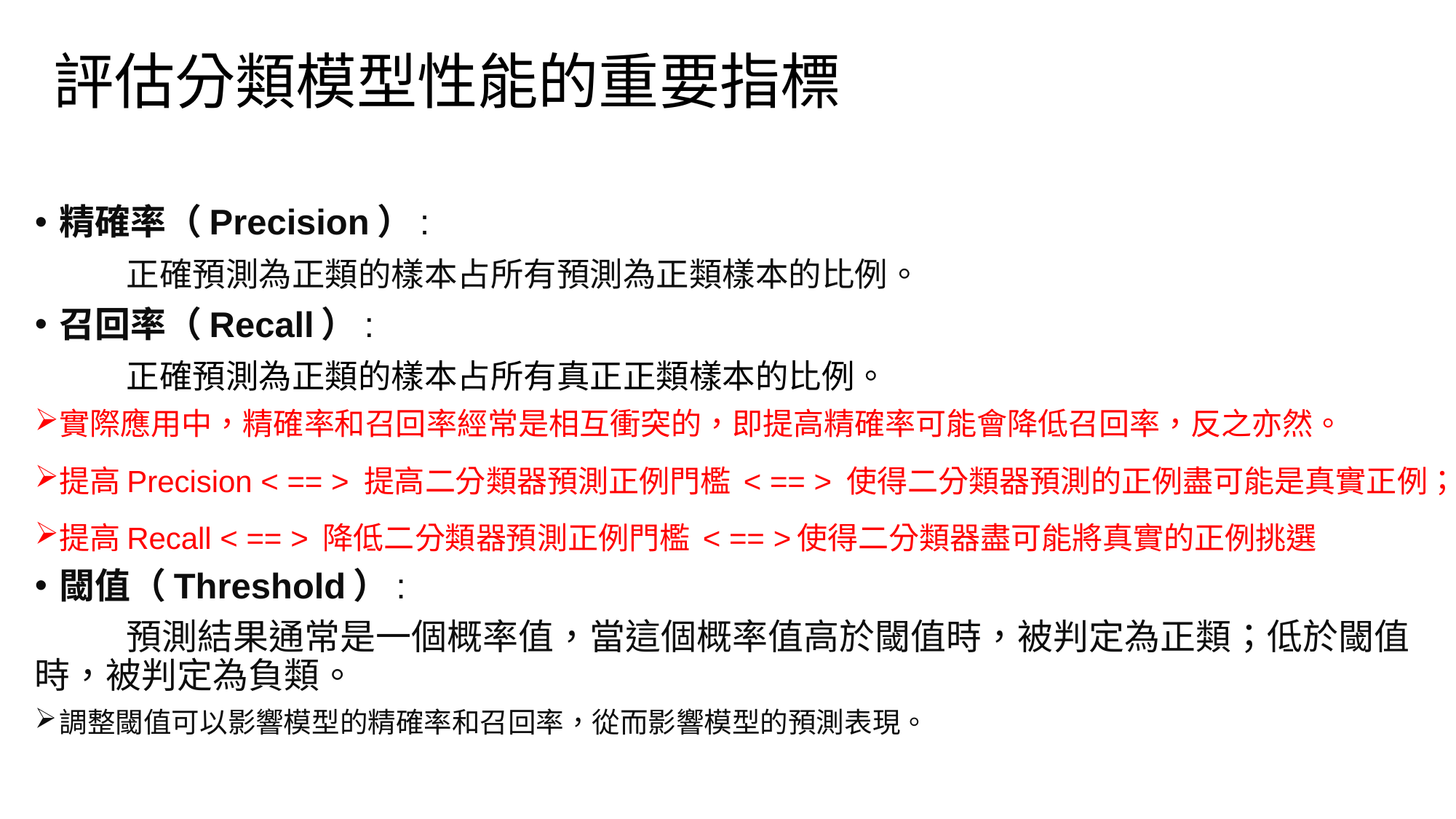

# 評估分類模型性能的重要指標
精確率（Precision）:
	正確預測為正類的樣本占所有預測為正類樣本的比例。
召回率（Recall）:
	正確預測為正類的樣本占所有真正正類樣本的比例。
實際應用中，精確率和召回率經常是相互衝突的，即提高精確率可能會降低召回率，反之亦然。
提高Precision < == > 提高二分類器預測正例門檻 < == > 使得二分類器預測的正例盡可能是真實正例；
提高Recall < == > 降低二分類器預測正例門檻 < == >使得二分類器盡可能將真實的正例挑選
閾值（Threshold）:
	預測結果通常是一個概率值，當這個概率值高於閾值時，被判定為正類；低於閾值時，被判定為負類。
調整閾值可以影響模型的精確率和召回率，從而影響模型的預測表現。